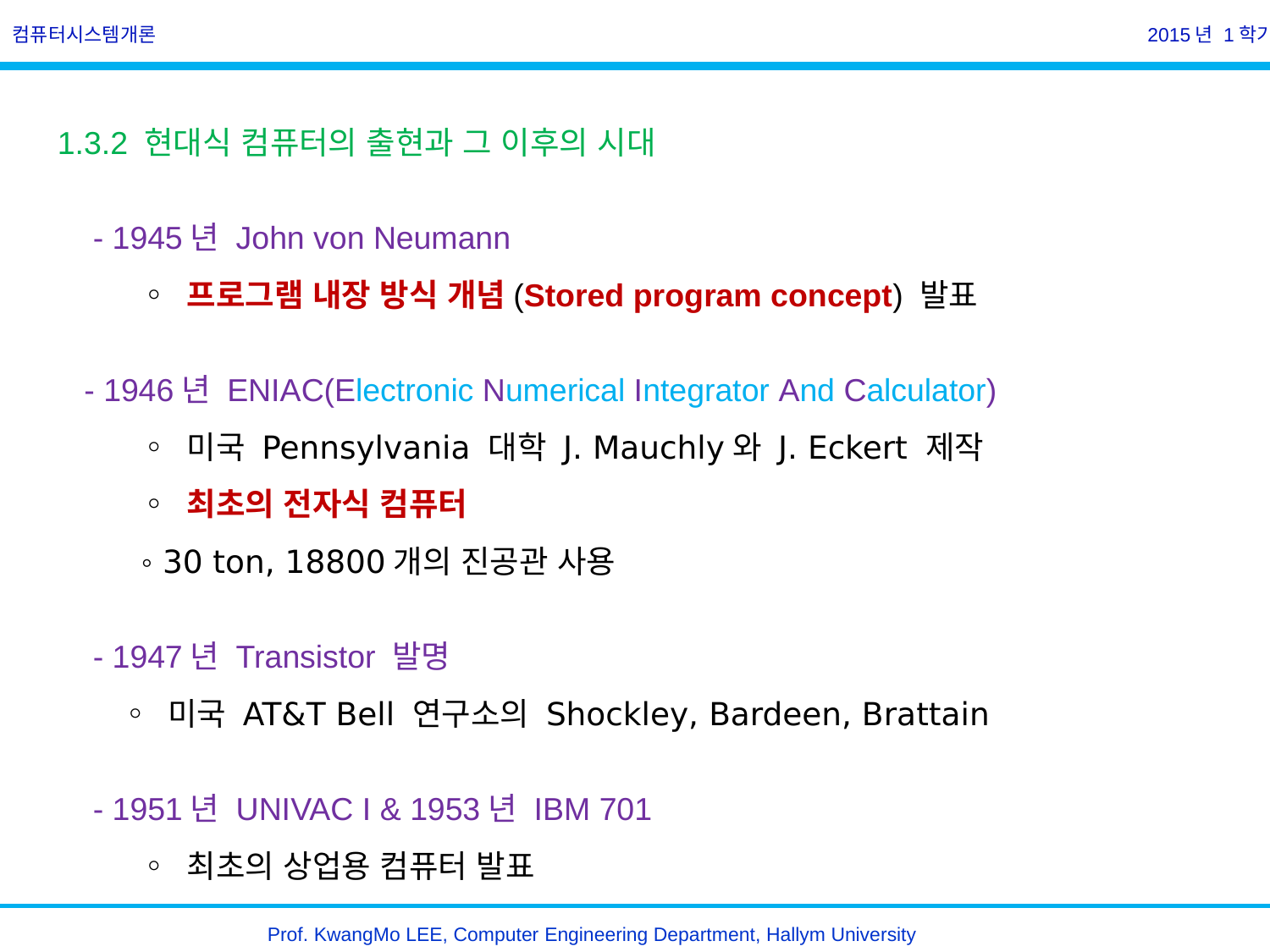

컴퓨터시스템개론
2015년 1학기
1.3.2 현대식 컴퓨터의 출현과 그 이후의 시대

    - 1945년 John von Neumann
  ◦ 프로그램 내장 방식 개념(Stored program concept) 발표
   - 1946년 ENIAC(Electronic Numerical Integrator And Calculator)
  ◦ 미국 Pennsylvania 대학 J. Mauchly와 J. Eckert 제작
  ◦ 최초의 전자식 컴퓨터
  ◦ 30 ton, 18800개의 진공관 사용
    - 1947년 Transistor 발명
       ◦ 미국 AT&T Bell 연구소의 Shockley, Bardeen, Brattain
    - 1951년 UNIVAC I & 1953년 IBM 701
  ◦ 최초의 상업용 컴퓨터 발표
Prof. KwangMo LEE, Computer Engineering Department, Hallym University